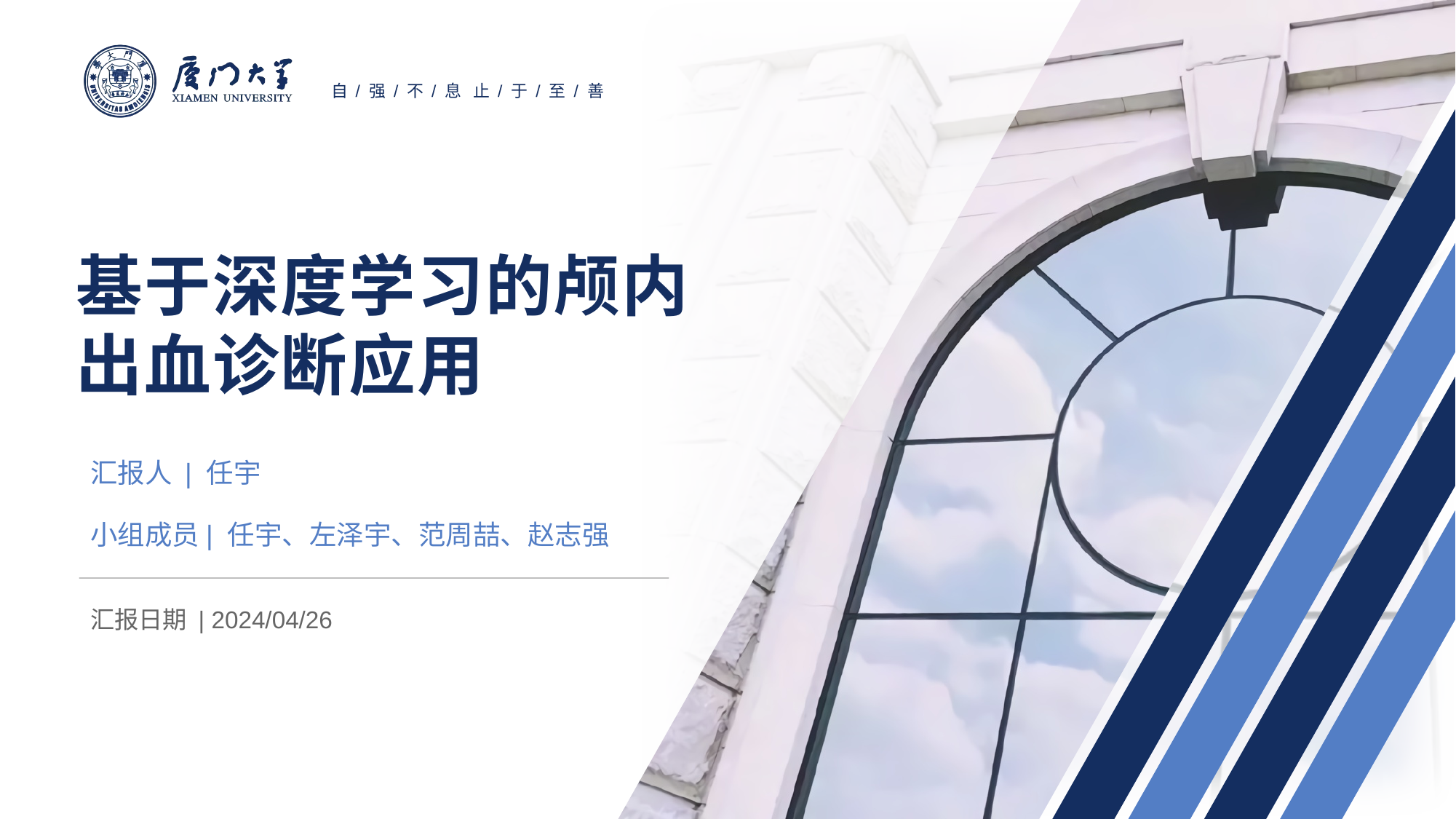

基于深度学习的颅内出血诊断应用

汇报人 | 任宇

小组成员| 任宇、左泽宇、范周喆、赵志强

汇报日期 | 2024/04/26